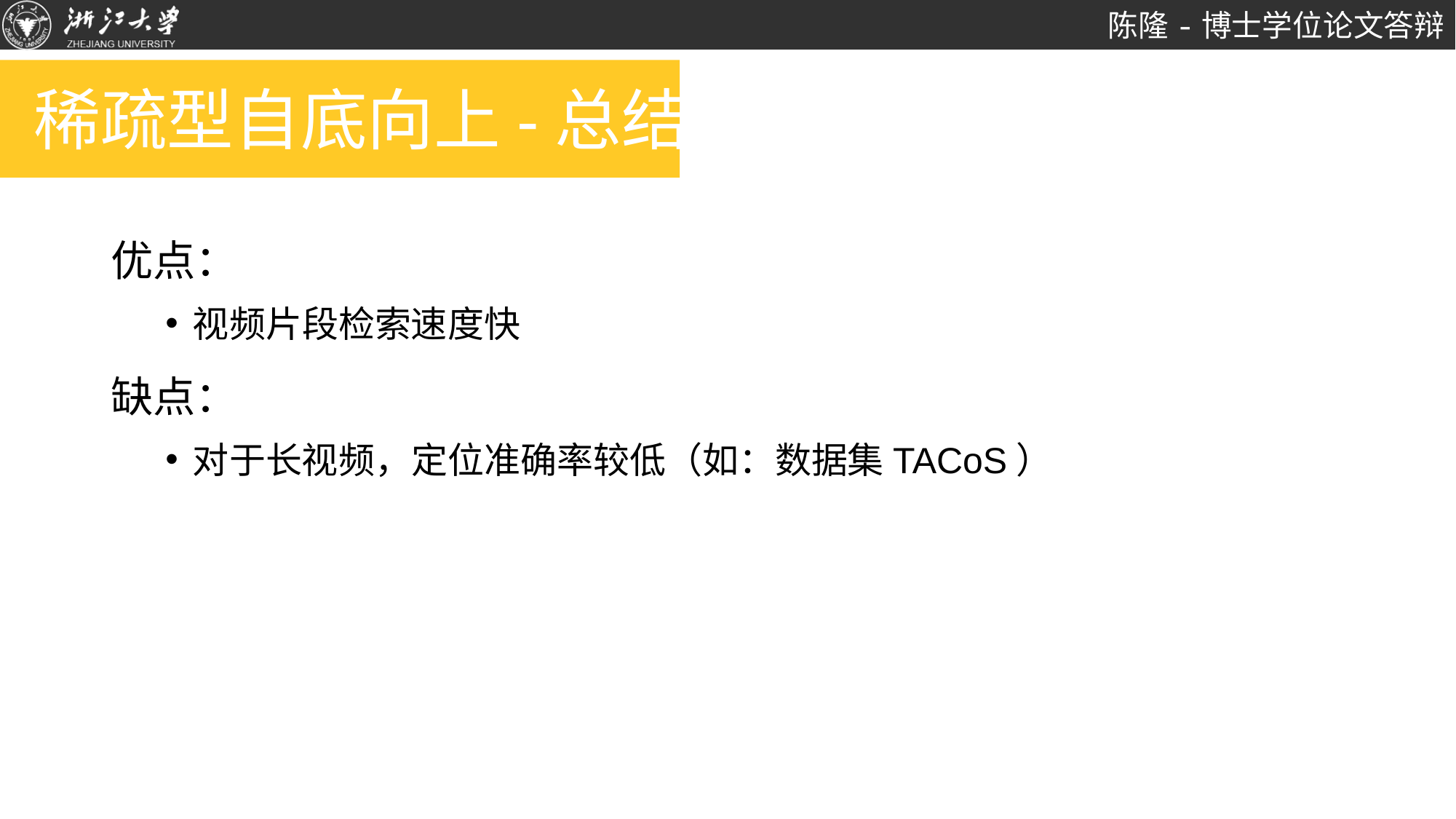

# 稀疏型自底向上-总结
优点：
视频片段检索速度快
缺点：
对于长视频，定位准确率较低（如：数据集TACoS）